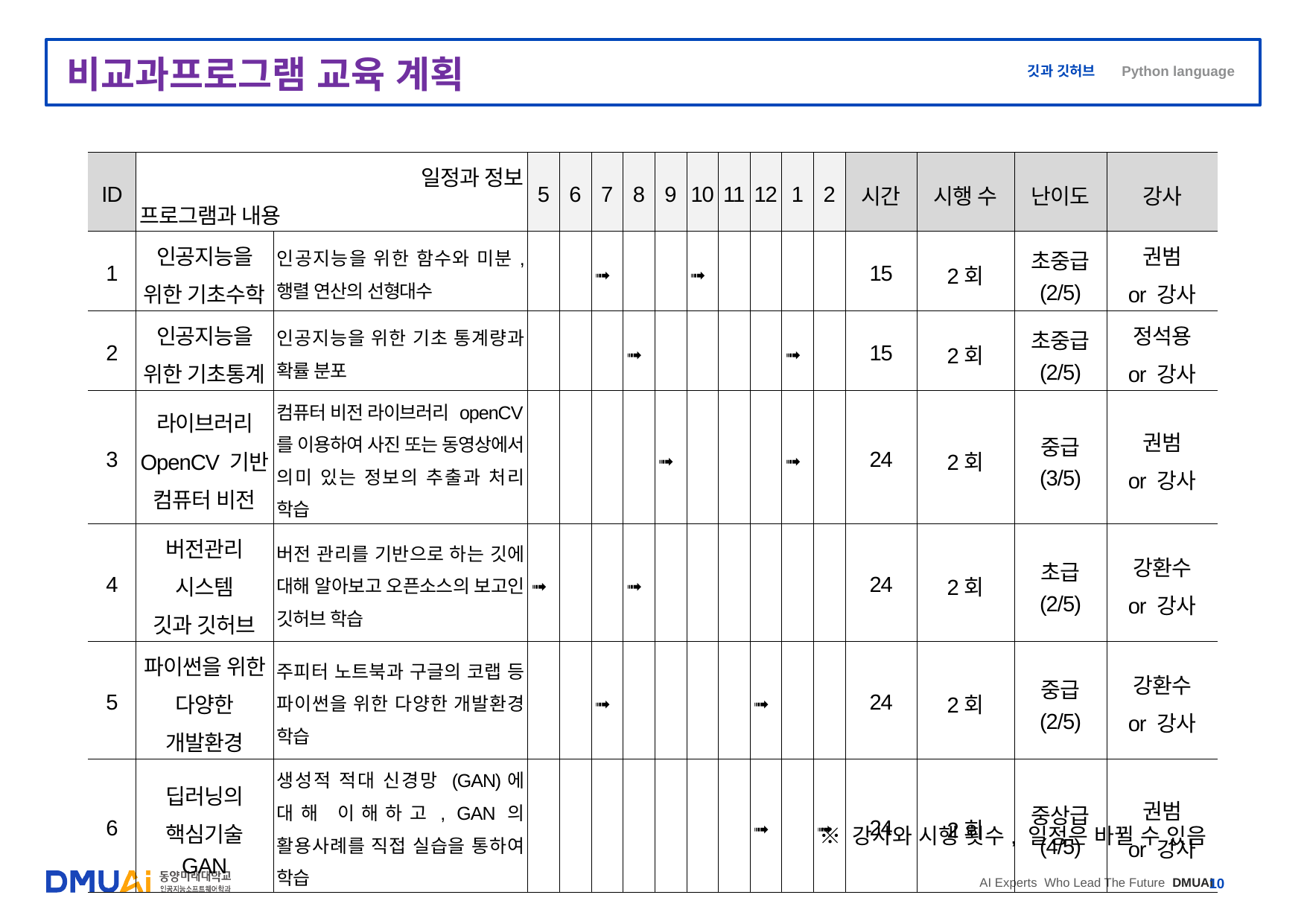

# 비교과프로그램 교육 계획

| ID | 일정과 정보 프로그램과 내용 |  | 5 | 6 | 7 | 8 | 9 | 10 | 11 | 12 | 1 | 2 | 시간 | 시행 수 | 난이도 | 강사 |
| --- | --- | --- | --- | --- | --- | --- | --- | --- | --- | --- | --- | --- | --- | --- | --- | --- |
| 1 | 인공지능을 위한 기초수학 | 인공지능을 위한 함수와 미분, 행렬 연산의 선형대수 |  |  | ➟ |  |  | ➟ |  |  |  |  | 15 | 2회 | 초중급 (2/5) | 권범 or 강사 |
| 2 | 인공지능을 위한 기초통계 | 인공지능을 위한 기초 통계량과 확률 분포 |  |  |  | ➟ |  |  |  |  | ➟ |  | 15 | 2회 | 초중급 (2/5) | 정석용 or 강사 |
| 3 | 라이브러리 OpenCV 기반 컴퓨터 비전 | 컴퓨터 비전 라이브러리 openCV를 이용하여 사진 또는 동영상에서 의미 있는 정보의 추출과 처리 학습 |  |  |  |  | ➟ |  |  |  | ➟ |  | 24 | 2회 | 중급 (3/5) | 권범 or 강사 |
| 4 | 버전관리 시스템 깃과 깃허브 | 버전 관리를 기반으로 하는 깃에 대해 알아보고 오픈소스의 보고인 깃허브 학습 | ➟ |  |  | ➟ |  |  |  |  |  |  | 24 | 2회 | 초급 (2/5) | 강환수 or 강사 |
| 5 | 파이썬을 위한 다양한 개발환경 | 주피터 노트북과 구글의 코랩 등 파이썬을 위한 다양한 개발환경 학습 |  |  | ➟ |  |  |  |  | ➟ |  |  | 24 | 2회 | 중급 (2/5) | 강환수 or 강사 |
| 6 | 딥러닝의 핵심기술 GAN | 생성적 적대 신경망 (GAN)에 대해 이해하고, GAN의 활용사례를 직접 실습을 통하여 학습 |  |  |  |  |  |  |  | ➟ |  | ➟ | 24 | 2회 | 중상급 (4/5) | 권범 or 강사 |
※ 강사와 시행 횟수, 일정은 바뀔 수 있음